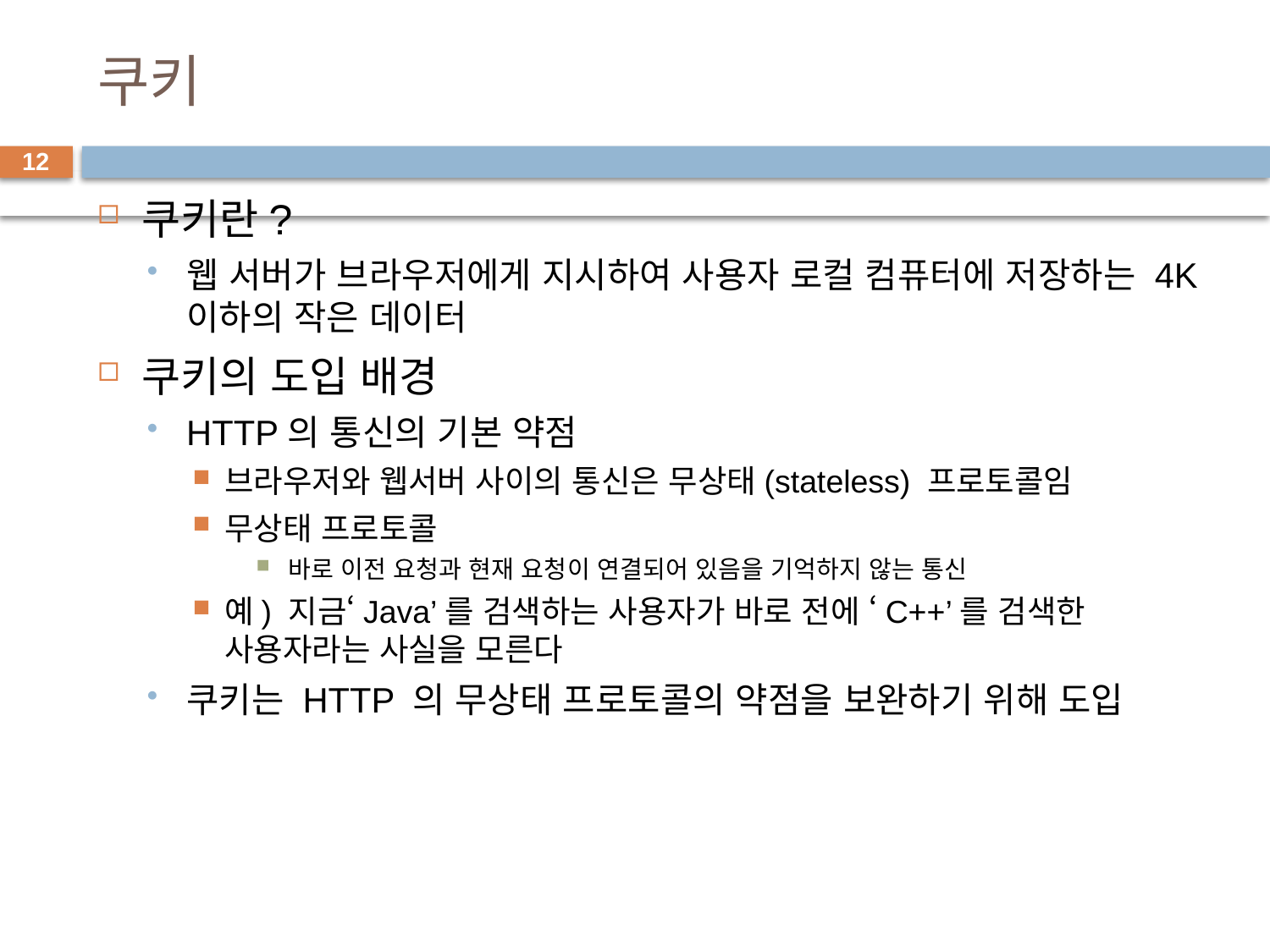

# 쿠키
12
쿠키란?
웹 서버가 브라우저에게 지시하여 사용자 로컬 컴퓨터에 저장하는 4K 이하의 작은 데이터
쿠키의 도입 배경
HTTP의 통신의 기본 약점
브라우저와 웹서버 사이의 통신은 무상태(stateless) 프로토콜임
무상태 프로토콜
바로 이전 요청과 현재 요청이 연결되어 있음을 기억하지 않는 통신
예) 지금‘Java’를 검색하는 사용자가 바로 전에 ‘C++’를 검색한 사용자라는 사실을 모른다
쿠키는 HTTP 의 무상태 프로토콜의 약점을 보완하기 위해 도입